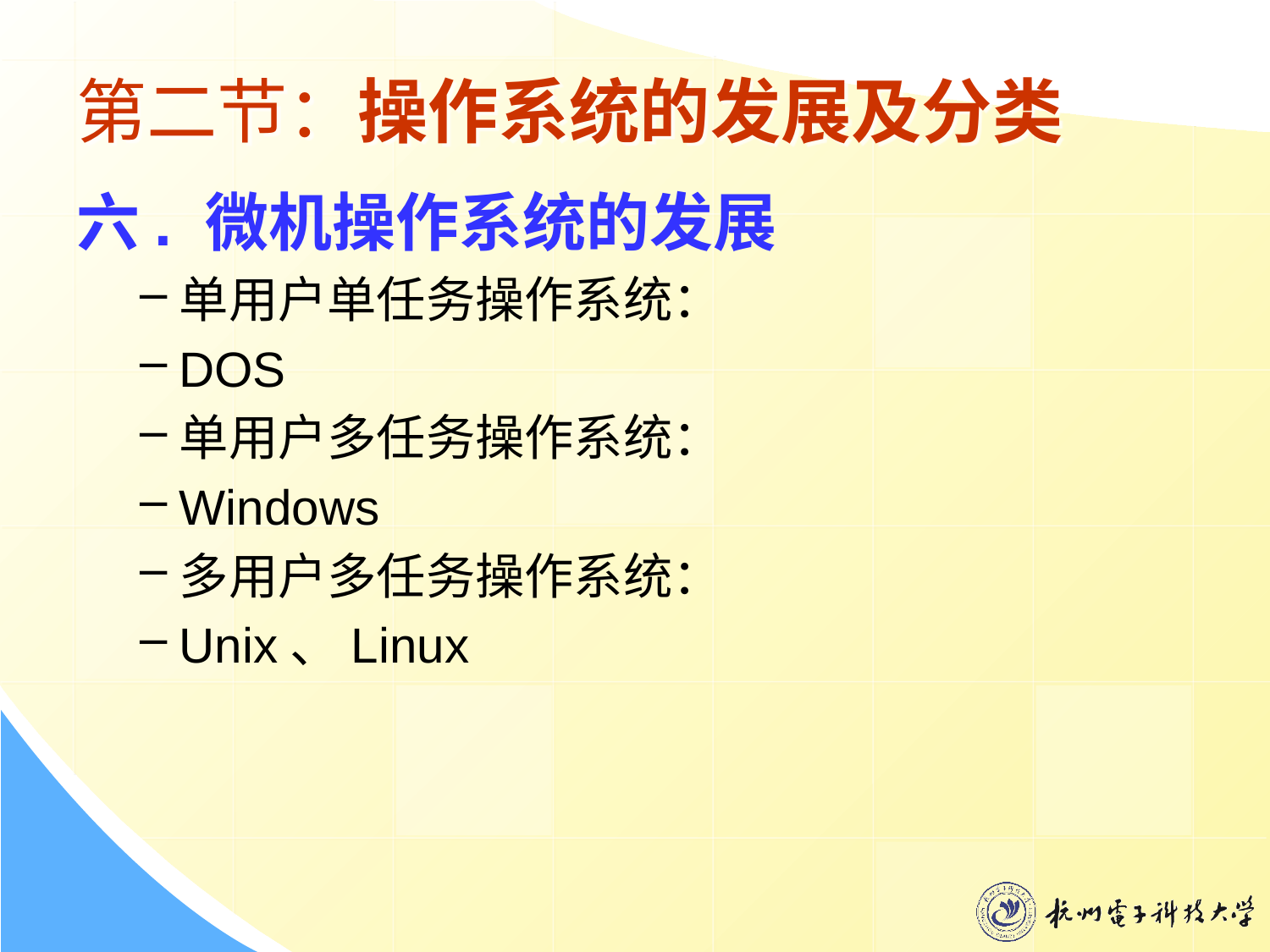

# 第二节：操作系统的发展及分类
六. 微机操作系统的发展
单用户单任务操作系统：
DOS
单用户多任务操作系统：
Windows
多用户多任务操作系统：
Unix、Linux